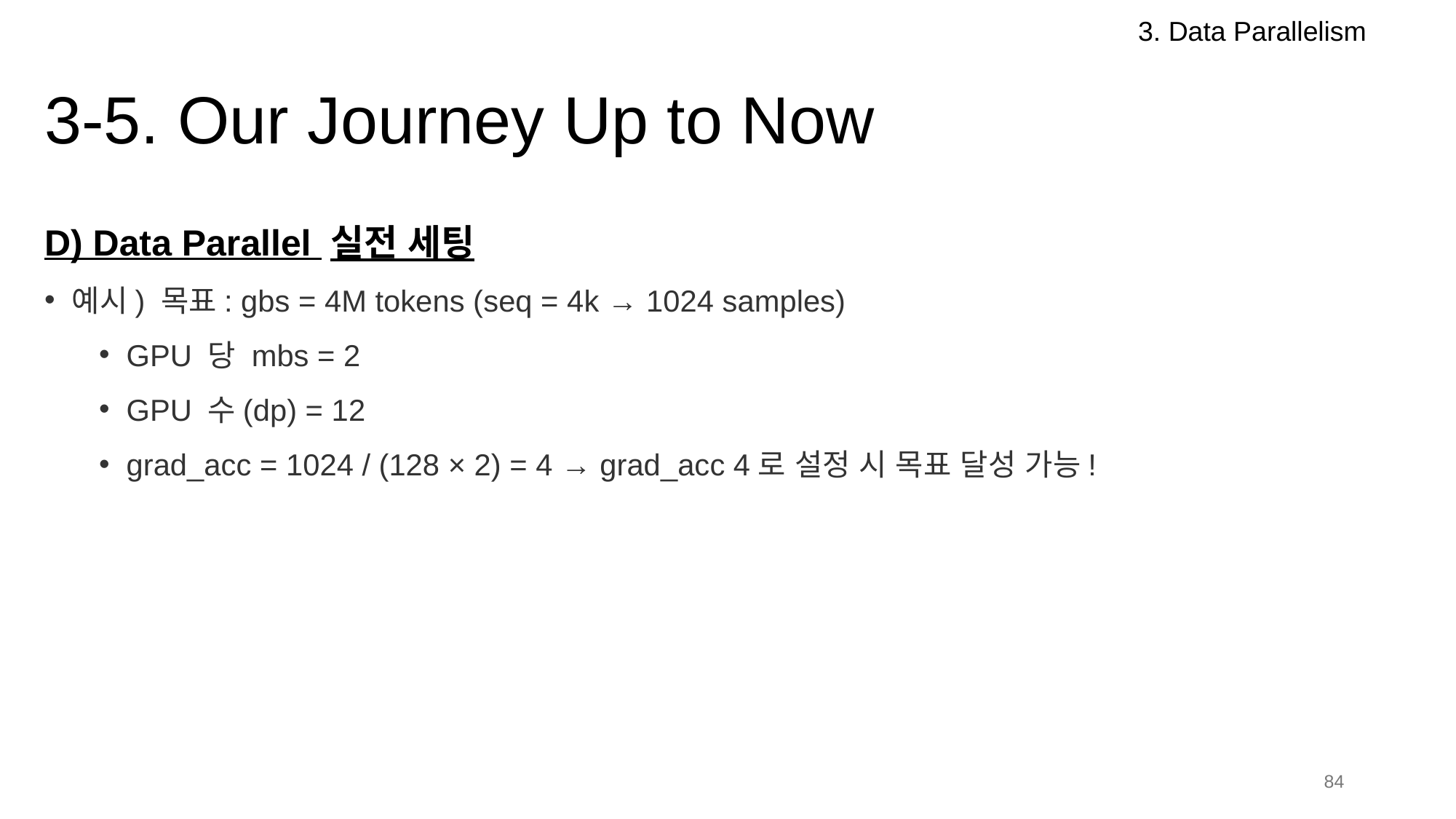

3. Data Parallelism
# 3-5. Our Journey Up to Now
D) Data Parallel 실전 세팅
예시) 목표: gbs = 4M tokens (seq = 4k → 1024 samples)
GPU 당 mbs = 2
GPU 수(dp) = 12
grad_acc = 1024 / (128 × 2) = 4 → grad_acc 4로 설정 시 목표 달성 가능!

84